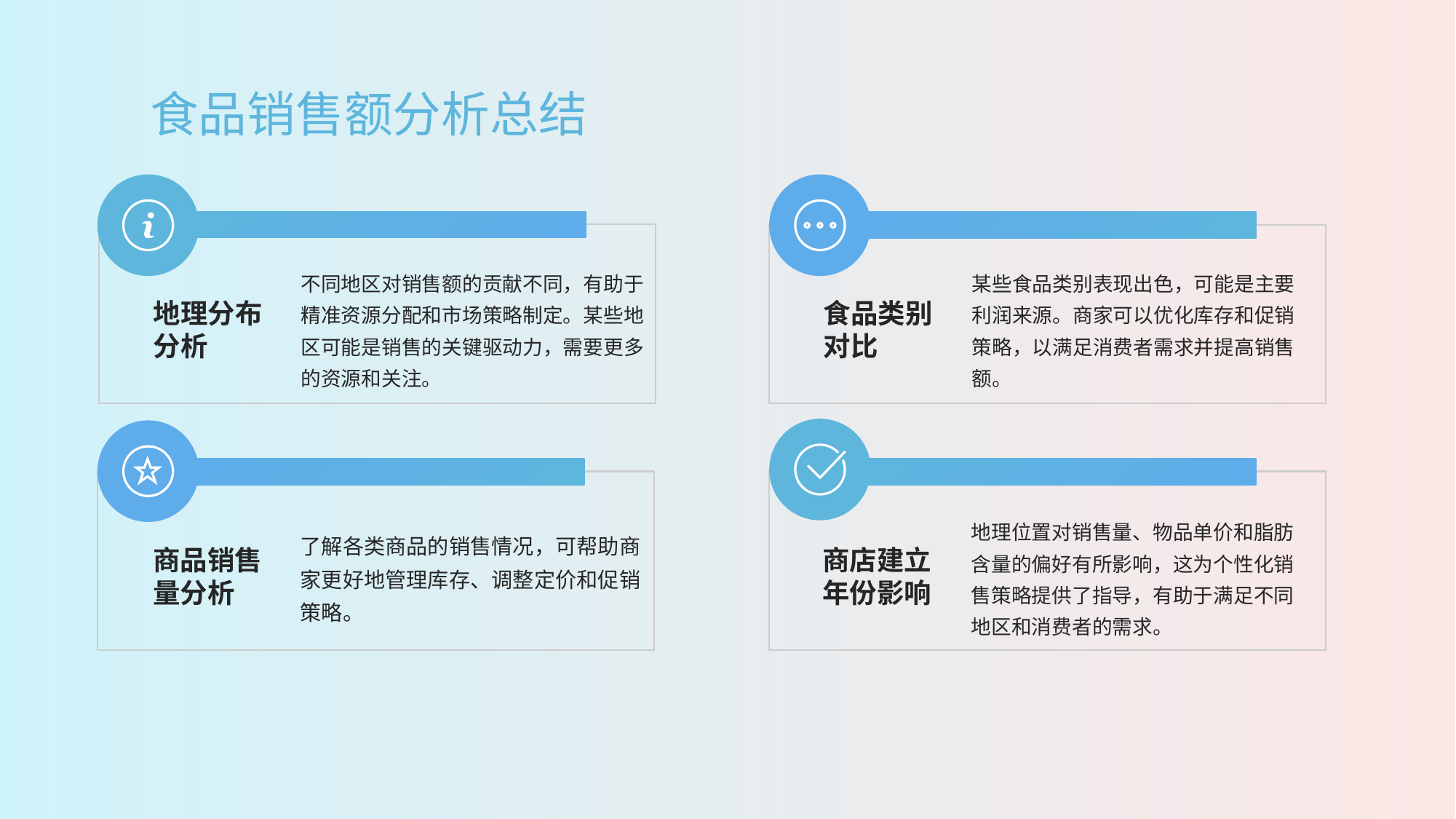

食品销售额分析总结

不同地区对销售额的贡献不同，有助于精准资源分配和市场策略制定。某些地区可能是销售的关键驱动力，需要更多的资源和关注。
某些食品类别表现出色，可能是主要利润来源。商家可以优化库存和促销策略，以满足消费者需求并提高销售额。
地理分布分析
食品类别对比

了解各类商品的销售情况，可帮助商家更好地管理库存、调整定价和促销策略。
地理位置对销售量、物品单价和脂肪含量的偏好有所影响，这为个性化销售策略提供了指导，有助于满足不同地区和消费者的需求。
商品销售量分析
商店建立年份影响